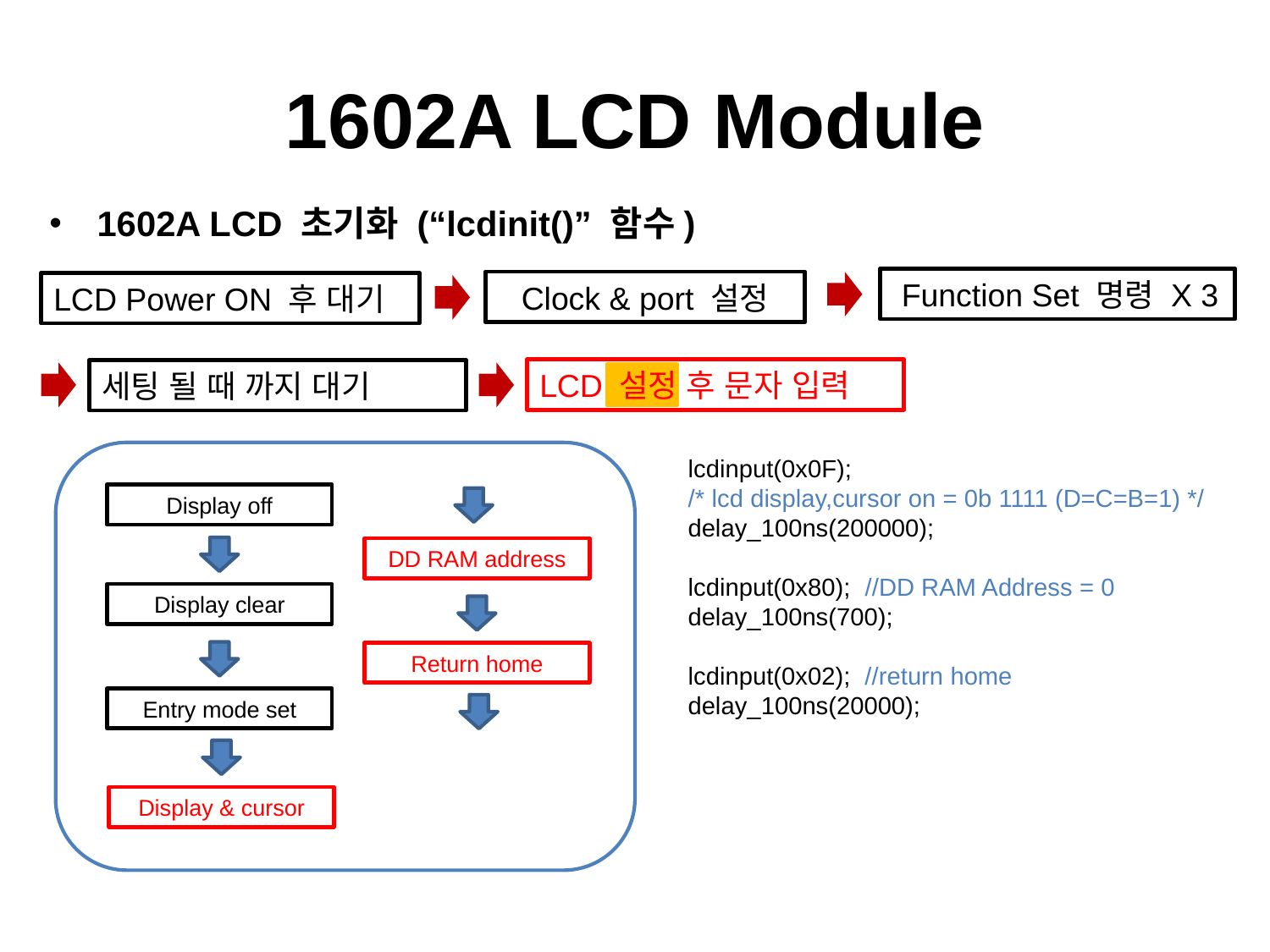

# 1602A LCD Module
1602A LCD 초기화 (“lcdinit()” 함수)
 Function Set 명령 X 3
Clock & port 설정
LCD Power ON 후 대기

LCD 설정 후 문자 입력

세팅 될 때 까지 대기

lcdinput(0x0F);
/* lcd display,cursor on = 0b 1111 (D=C=B=1) */
delay_100ns(200000);

lcdinput(0x80);  //DD RAM Address = 0
delay_100ns(700);

lcdinput(0x02);  //return home
delay_100ns(20000);
Display off

DD RAM address
Display clear

Return home
Entry mode set

Display & cursor